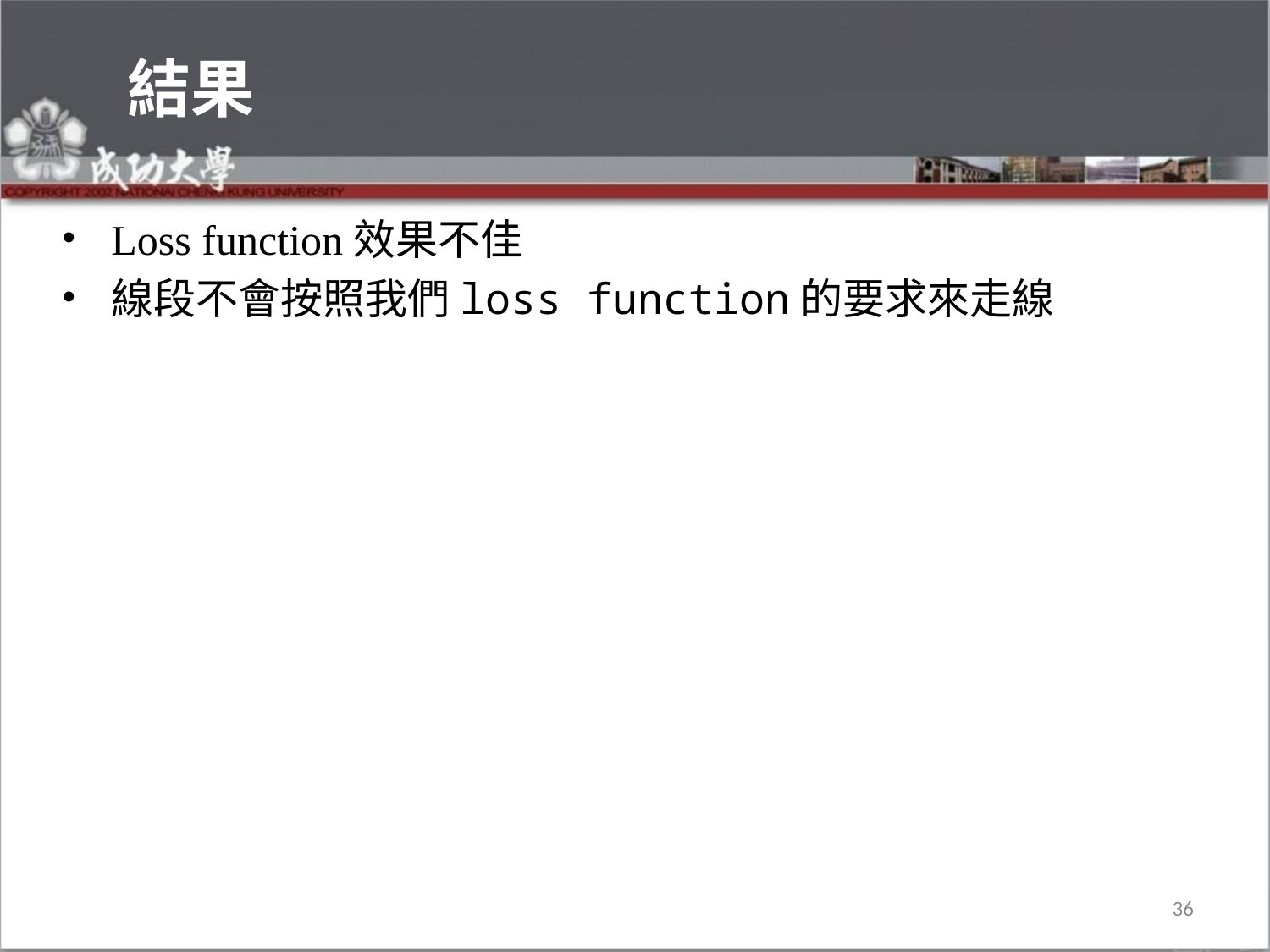

# 結果
Loss function效果不佳
線段不會按照我們loss function的要求來走線
36